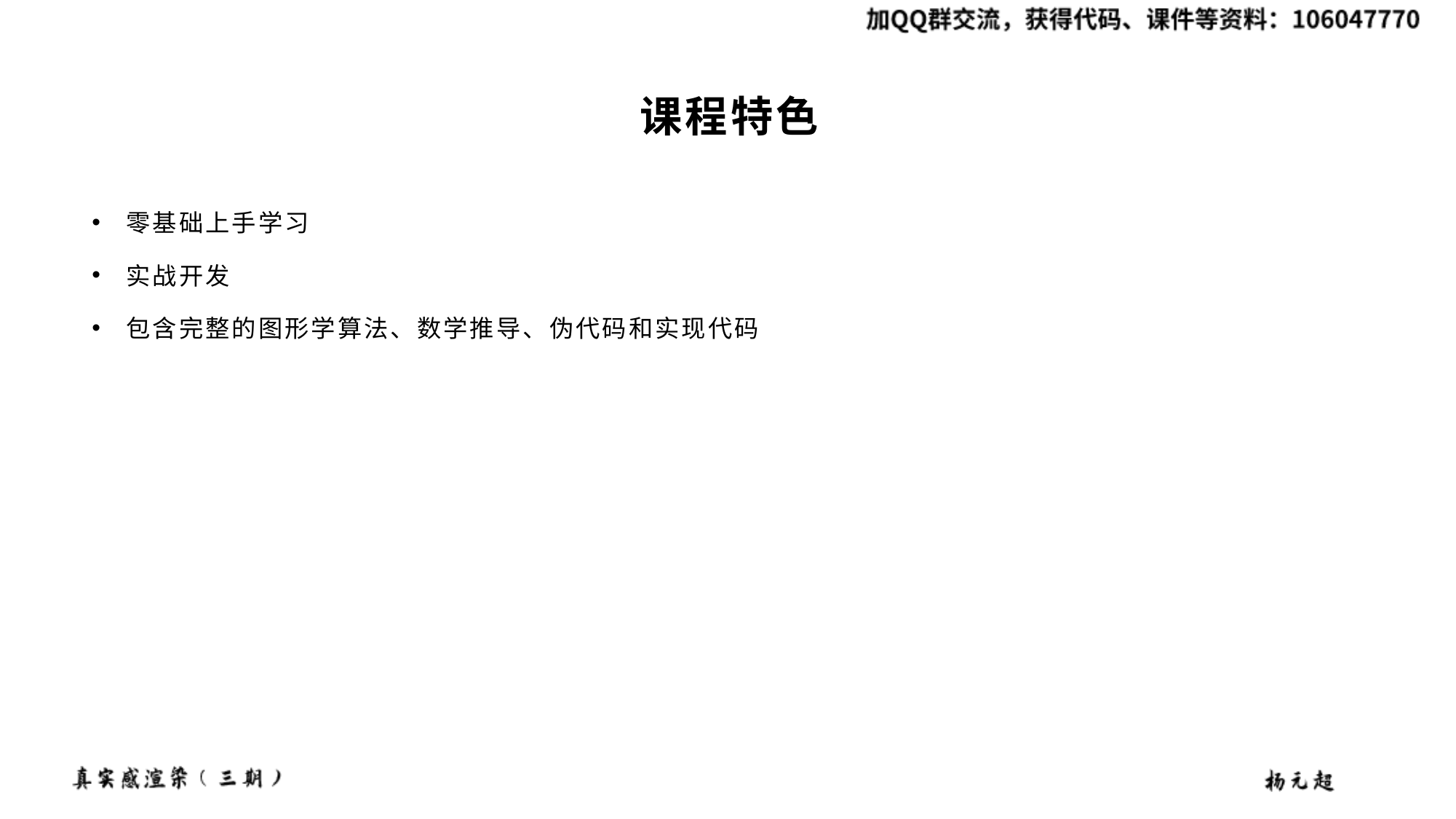

# 课程特色
零基础上手学习
实战开发
包含完整的图形学算法、数学推导、伪代码和实现代码